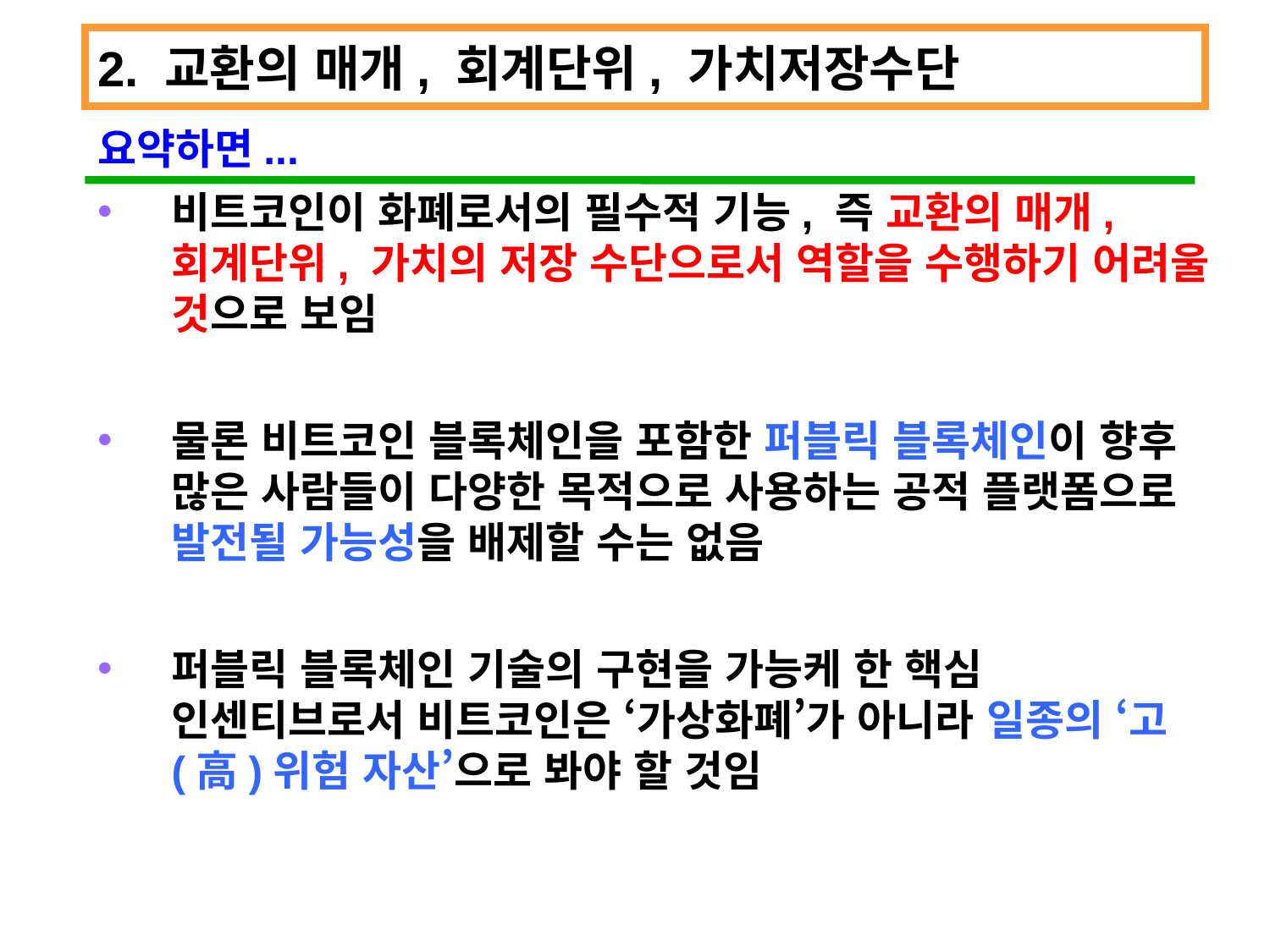

2. 교환의 매개, 회계단위, 가치저장수단
요약하면...
비트코인이 화폐로서의 필수적 기능, 즉 교환의 매개, 회계단위, 가치의 저장 수단으로서 역할을 수행하기 어려울 것으로 보임

물론 비트코인 블록체인을 포함한 퍼블릭 블록체인이 향후 많은 사람들이 다양한 목적으로 사용하는 공적 플랫폼으로 발전될 가능성을 배제할 수는 없음

퍼블릭 블록체인 기술의 구현을 가능케 한 핵심 인센티브로서 비트코인은 ‘가상화폐’가 아니라 일종의 ‘고(高)위험 자산’으로 봐야 할 것임